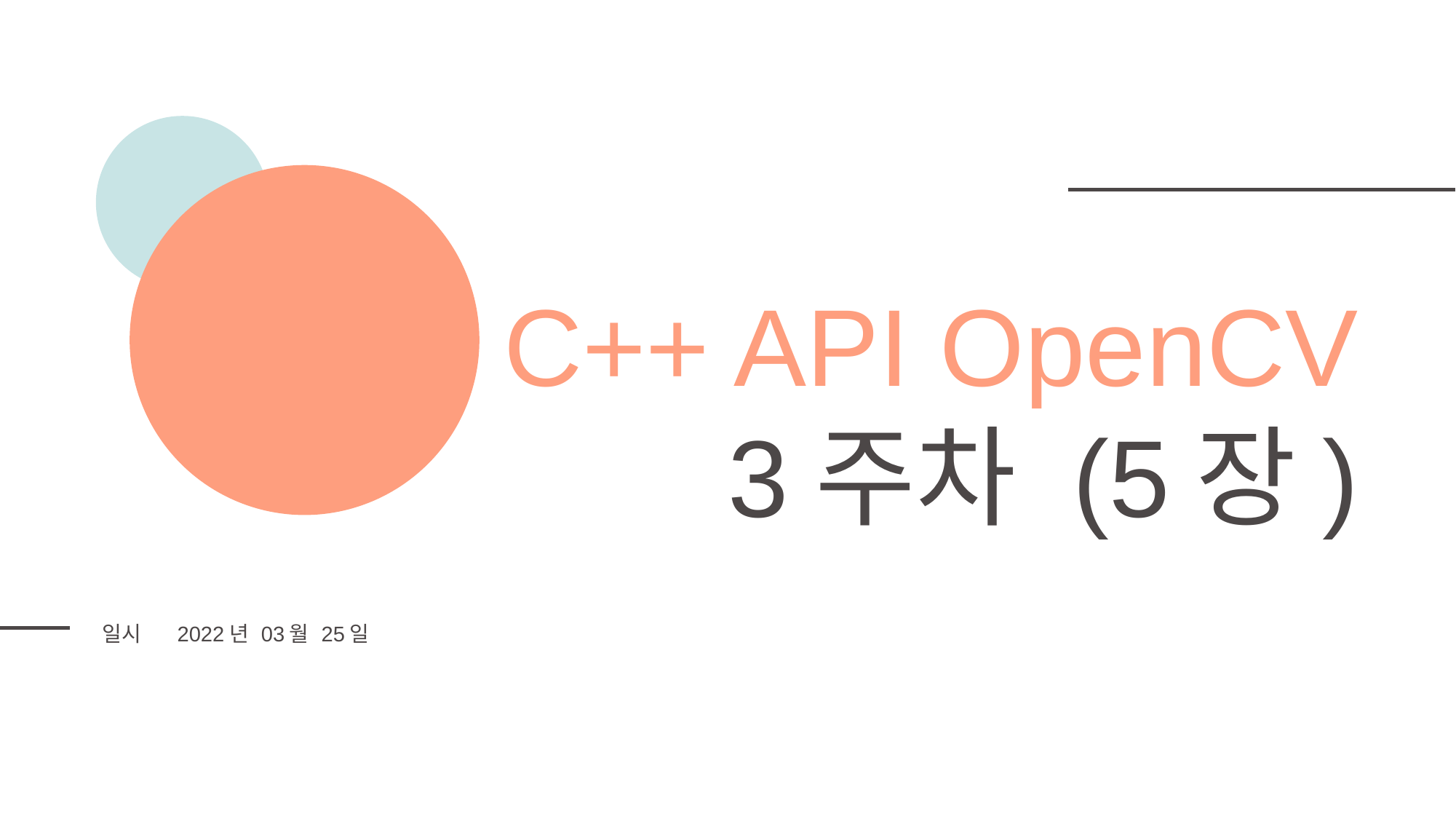

C++ API OpenCV
3주차 (5장)
| 일시 | 2022년 03월 25일 |
| --- | --- |